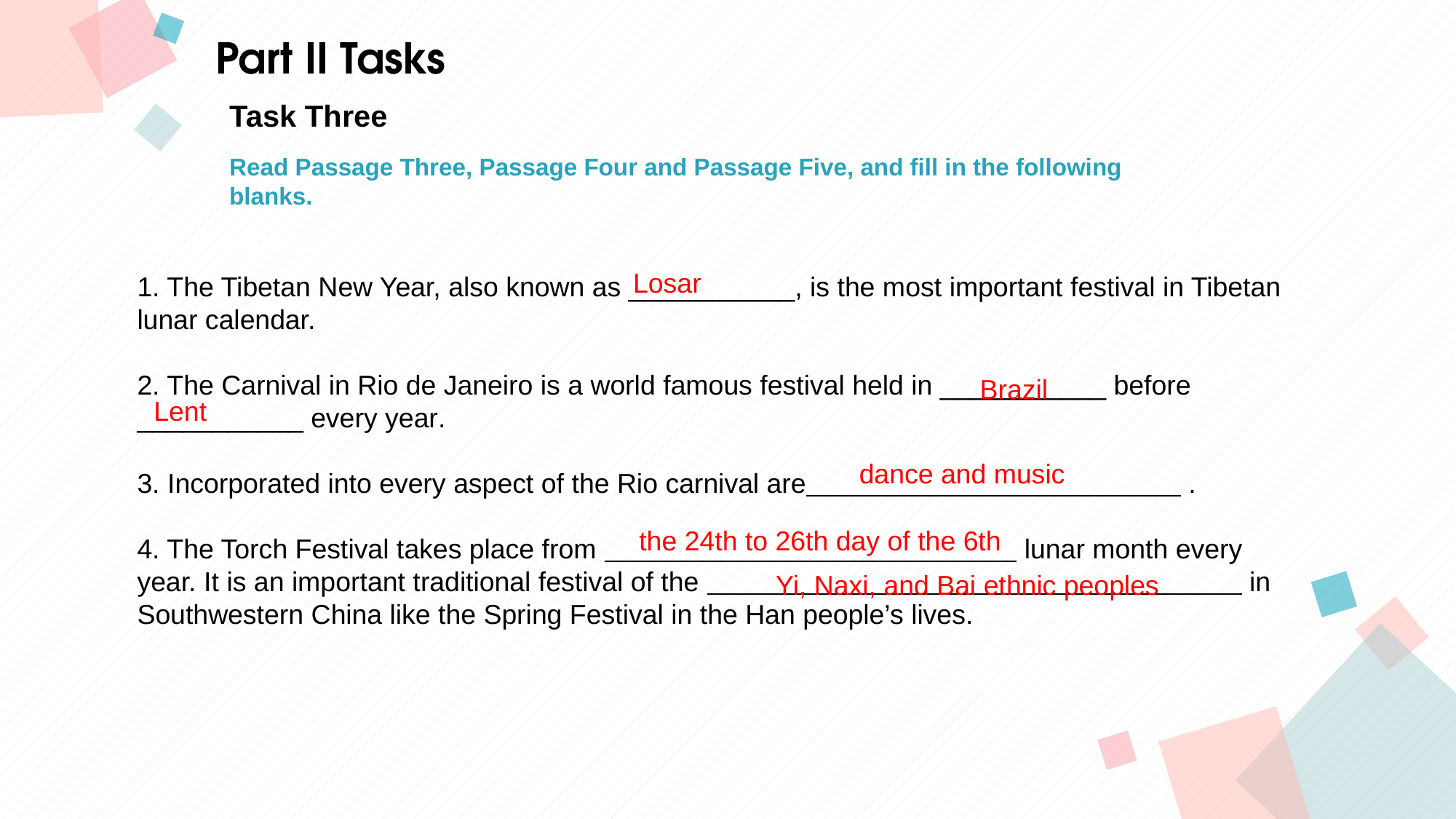

Part II Tasks
Task Three

Read Passage Three, Passage Four and Passage Five, and fill in the following
blanks.
点击此处添加标题
点击此处添加标题
Losar
1. The Tibetan New Year, also known as ___________, is the most important festival in Tibetan
lunar calendar.

2. The Carnival in Rio de Janeiro is a world famous festival held in ___________ before
___________ every year.

3. Incorporated into every aspect of the Rio carnival are                                                  .

4. The Torch Festival takes place from                                                        lunar month every
year. It is an important traditional festival of the                                                                        in Southwestern China like the Spring Festival in the Han people’s lives.
标题数字等都可以通过点击和重新输入进行更改，顶部“开始”面板中可以对字体、字号、颜色等进行修改。建议正文8-14号字，1.3倍字间距。
标题数字等都可以通过点击和重新输入进行更改，顶部“开始”面板中可以对字体、字号、颜色等进行修改。建议正文8-14号字，1.3倍字间距。
标题数字等都可以通过点击和重新输入进行更改，顶部“开始”面板中可以对字体、字号、颜色等进行修改。建议正文8-14号字，1.3倍字间距。
Brazil
Lent
dance and music
点击此处添加标题
the 24th to 26th day of the 6th
Yi, Naxi, and Bai ethnic peoples
标题数字等都可以通过点击和重新输入进行更改，顶部“开始”面板中可以对字体、字号、颜色等进行修改。建议正文8-14号字，1.3倍字间距。
标题数字等都可以通过点击和重新输入进行更改，顶部“开始”面板中可以对字体、字号、颜色等进行修改。建议正文8-14号字，1.3倍字间距。